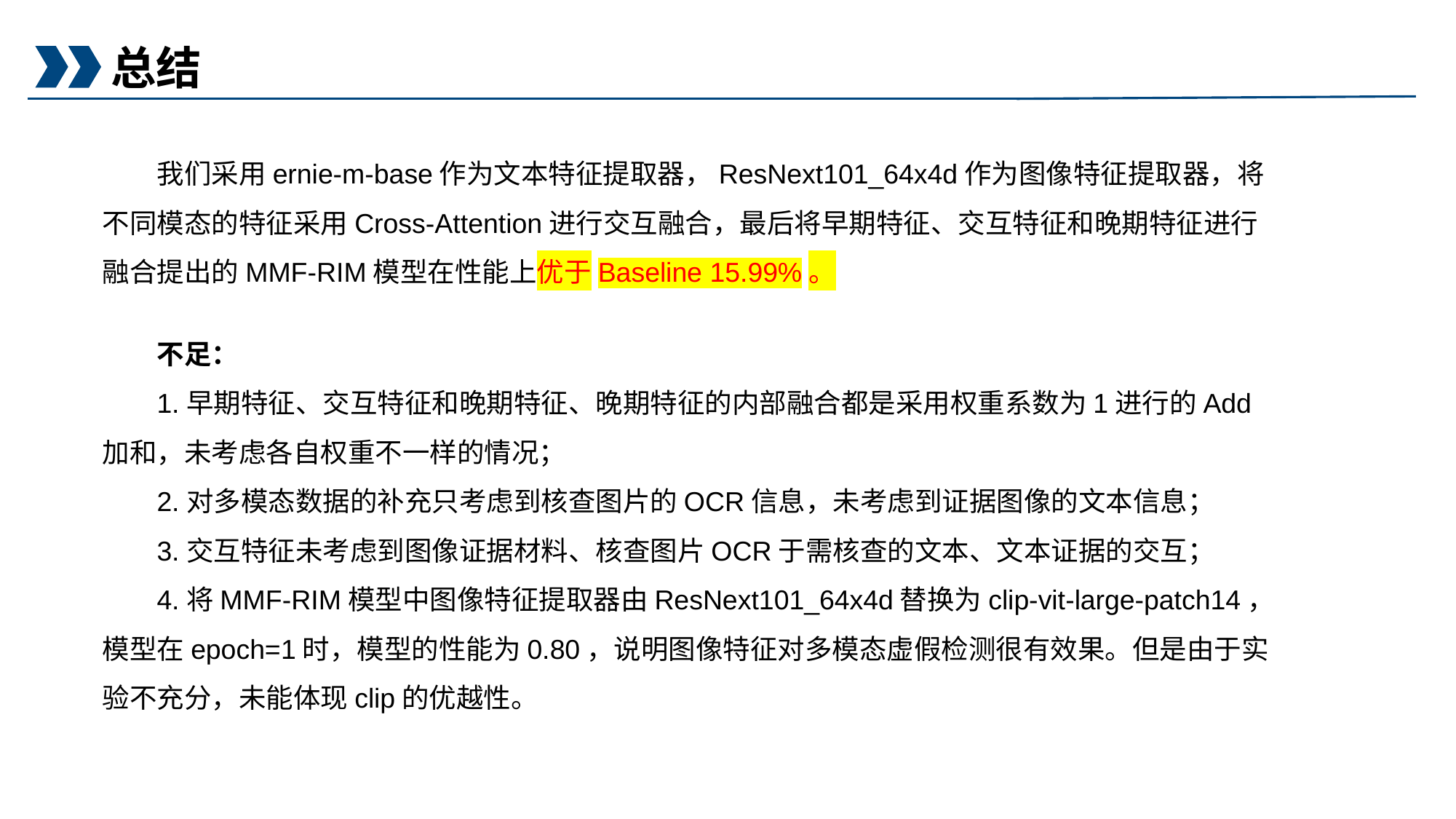

总结

我们采用ernie-m-base作为文本特征提取器，ResNext101_64x4d作为图像特征提取器，将不同模态的特征采用Cross-Attention进行交互融合，最后将早期特征、交互特征和晚期特征进行融合提出的MMF-RIM模型在性能上优于Baseline 15.99%。

不足：
1.早期特征、交互特征和晚期特征、晚期特征的内部融合都是采用权重系数为1进行的Add加和，未考虑各自权重不一样的情况；
2.对多模态数据的补充只考虑到核查图片的OCR信息，未考虑到证据图像的文本信息；
3.交互特征未考虑到图像证据材料、核查图片OCR于需核查的文本、文本证据的交互；
4.将MMF-RIM模型中图像特征提取器由ResNext101_64x4d替换为clip-vit-large-patch14，模型在epoch=1时，模型的性能为0.80，说明图像特征对多模态虚假检测很有效果。但是由于实验不充分，未能体现clip的优越性。